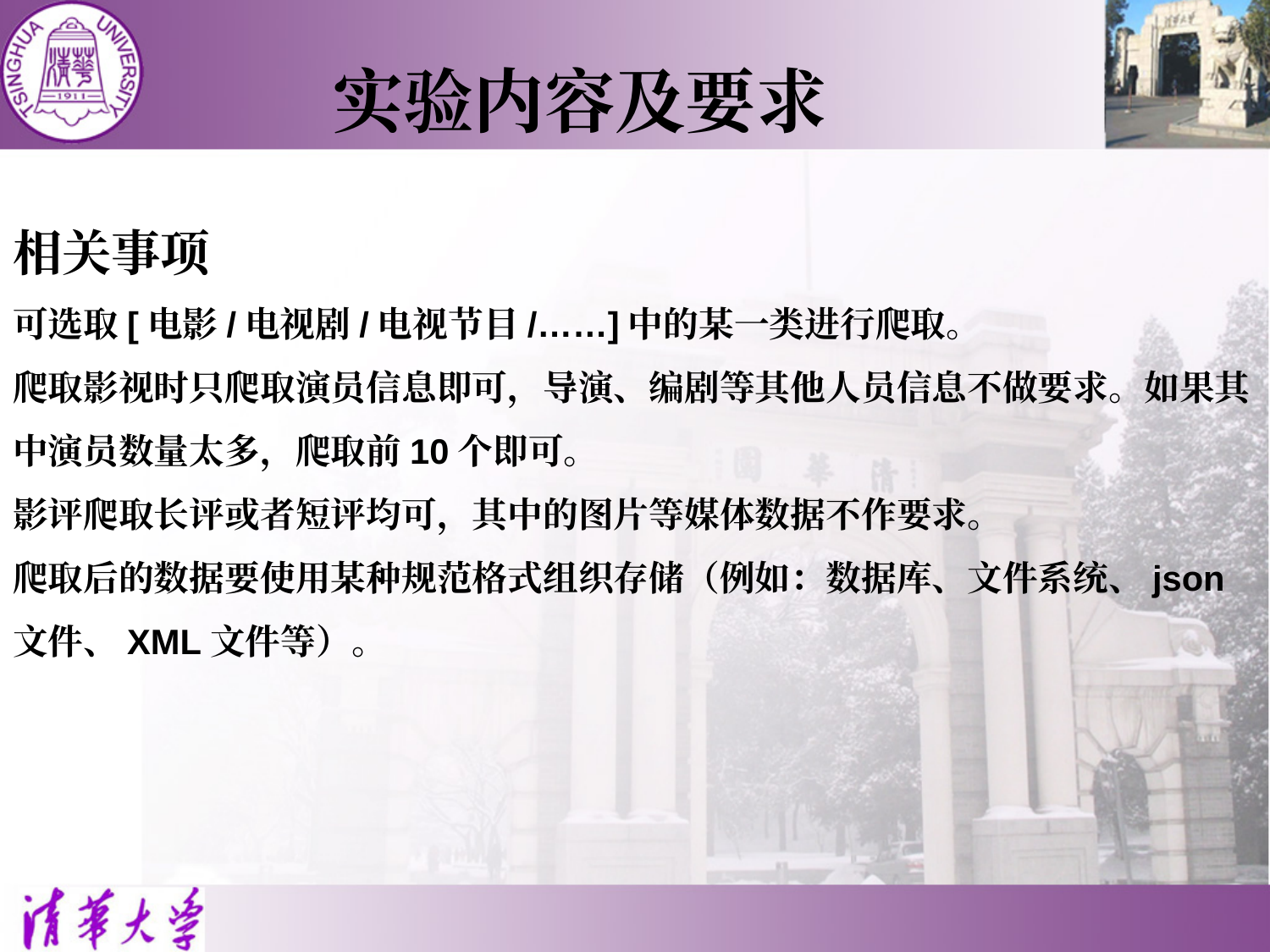

实验内容及要求
相关事项
可选取[电影/电视剧/电视节目/……]中的某一类进行爬取。
爬取影视时只爬取演员信息即可，导演、编剧等其他人员信息不做要求。如果其中演员数量太多，爬取前10个即可。
影评爬取长评或者短评均可，其中的图片等媒体数据不作要求。
爬取后的数据要使用某种规范格式组织存储（例如：数据库、文件系统、json文件、XML文件等）。